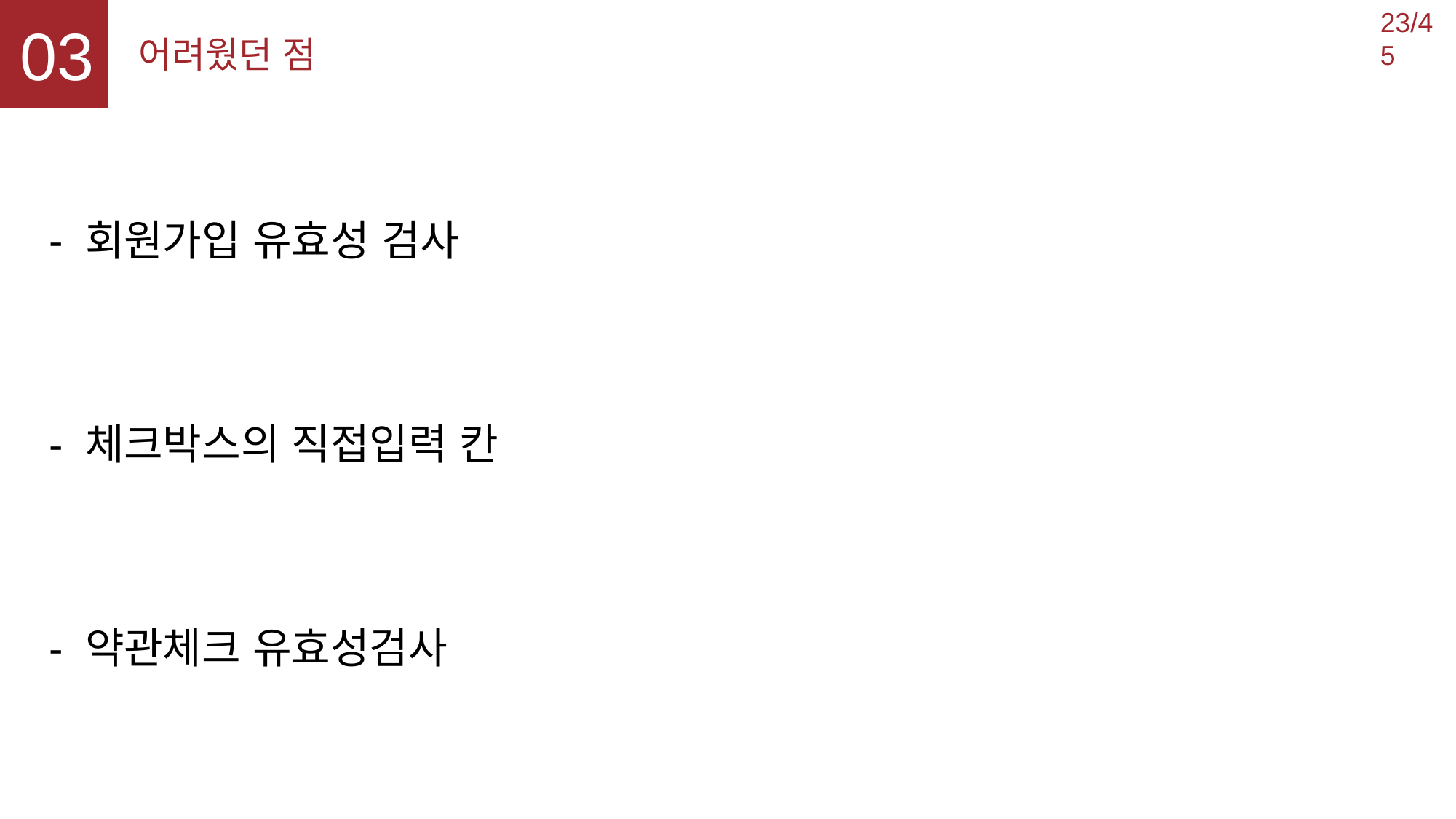

23/45
03
어려웠던 점
- 회원가입 유효성 검사

- 체크박스의 직접입력 칸

- 약관체크 유효성검사